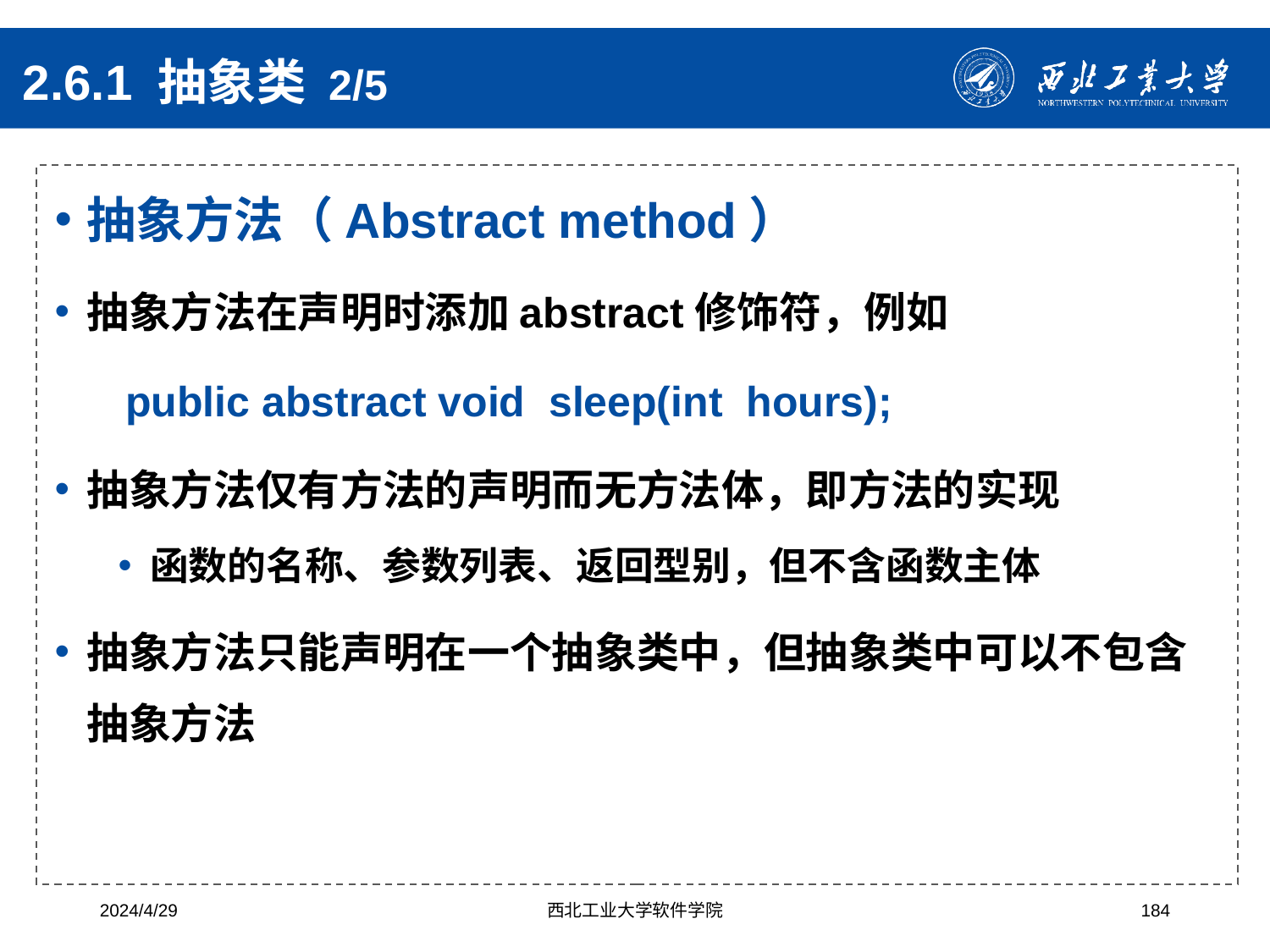

# 2.6.1 抽象类 2/5
抽象方法（Abstract method）
抽象方法在声明时添加abstract修饰符，例如
      public abstract void  sleep(int  hours);
抽象方法仅有方法的声明而无方法体，即方法的实现
函数的名称、参数列表、返回型别，但不含函数主体
抽象方法只能声明在一个抽象类中，但抽象类中可以不包含抽象方法
2024/4/29
西北工业大学软件学院
184